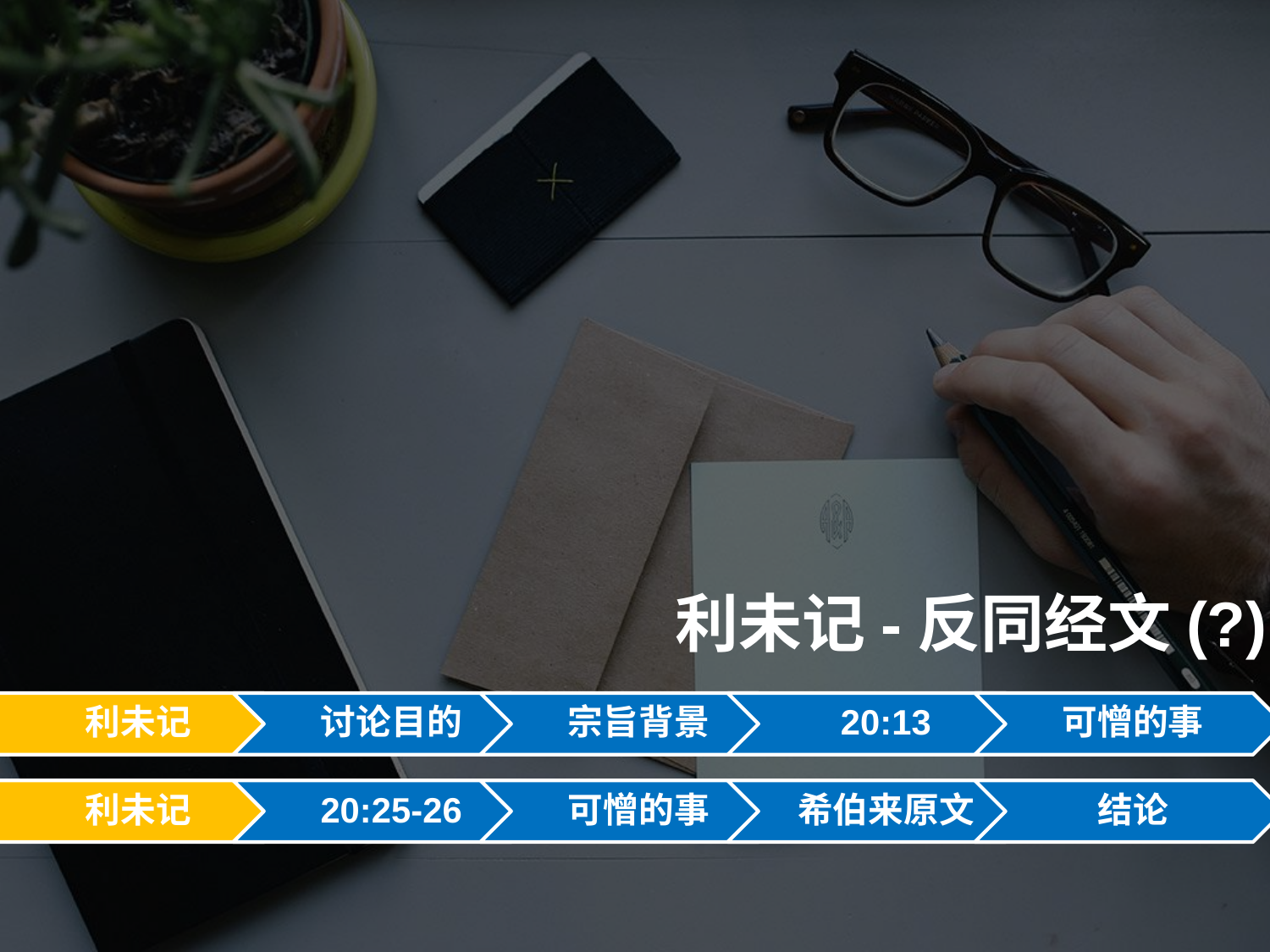

利未记-反同经文(?)
利未记
讨论目的
宗旨背景
20:13
可憎的事
利未记
20:25-26
可憎的事
希伯来原文
结论